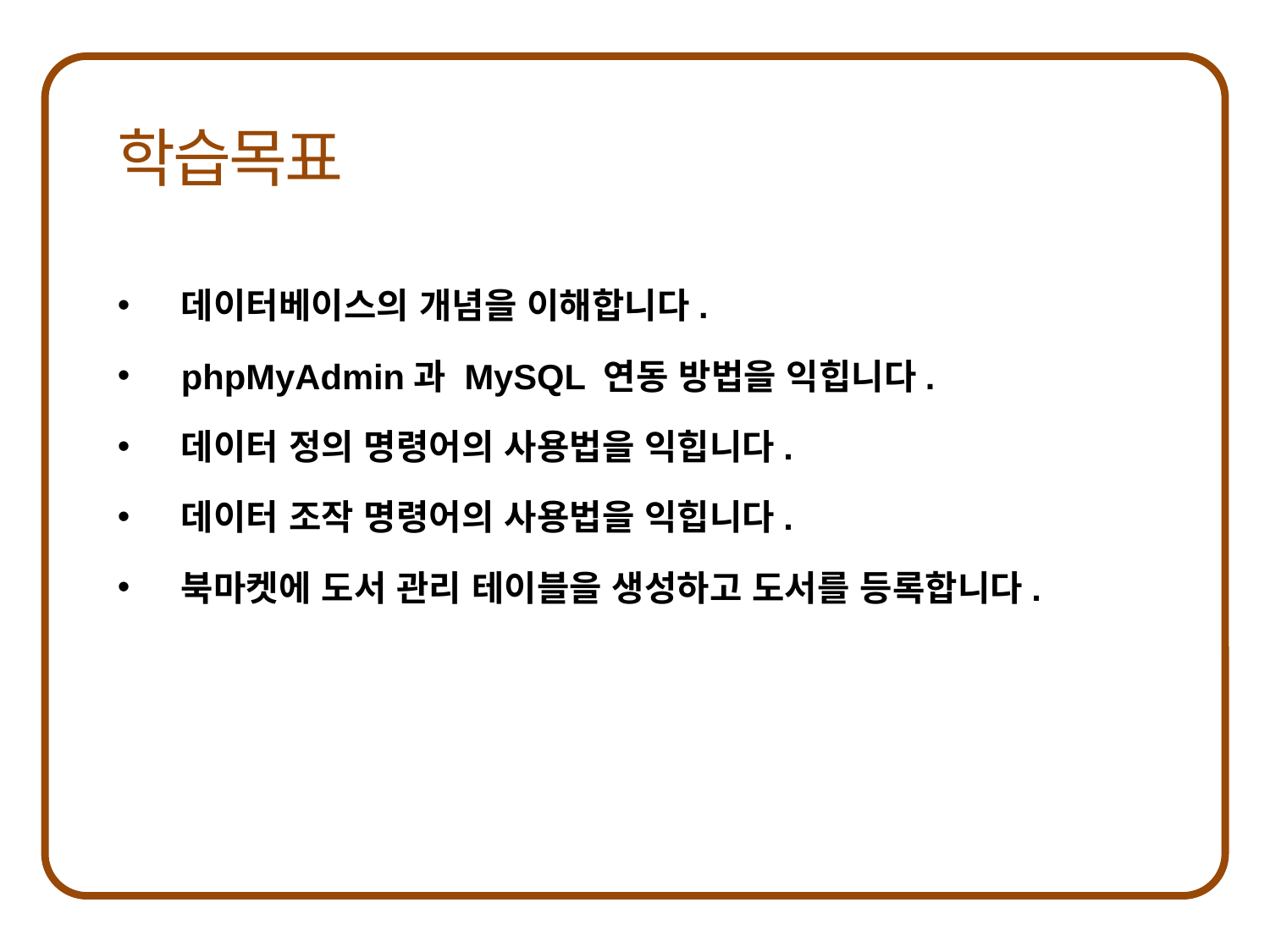

데이터베이스의 개념을 이해합니다.
phpMyAdmin과 MySQL 연동 방법을 익힙니다.
데이터 정의 명령어의 사용법을 익힙니다.
데이터 조작 명령어의 사용법을 익힙니다.
북마켓에 도서 관리 테이블을 생성하고 도서를 등록합니다.